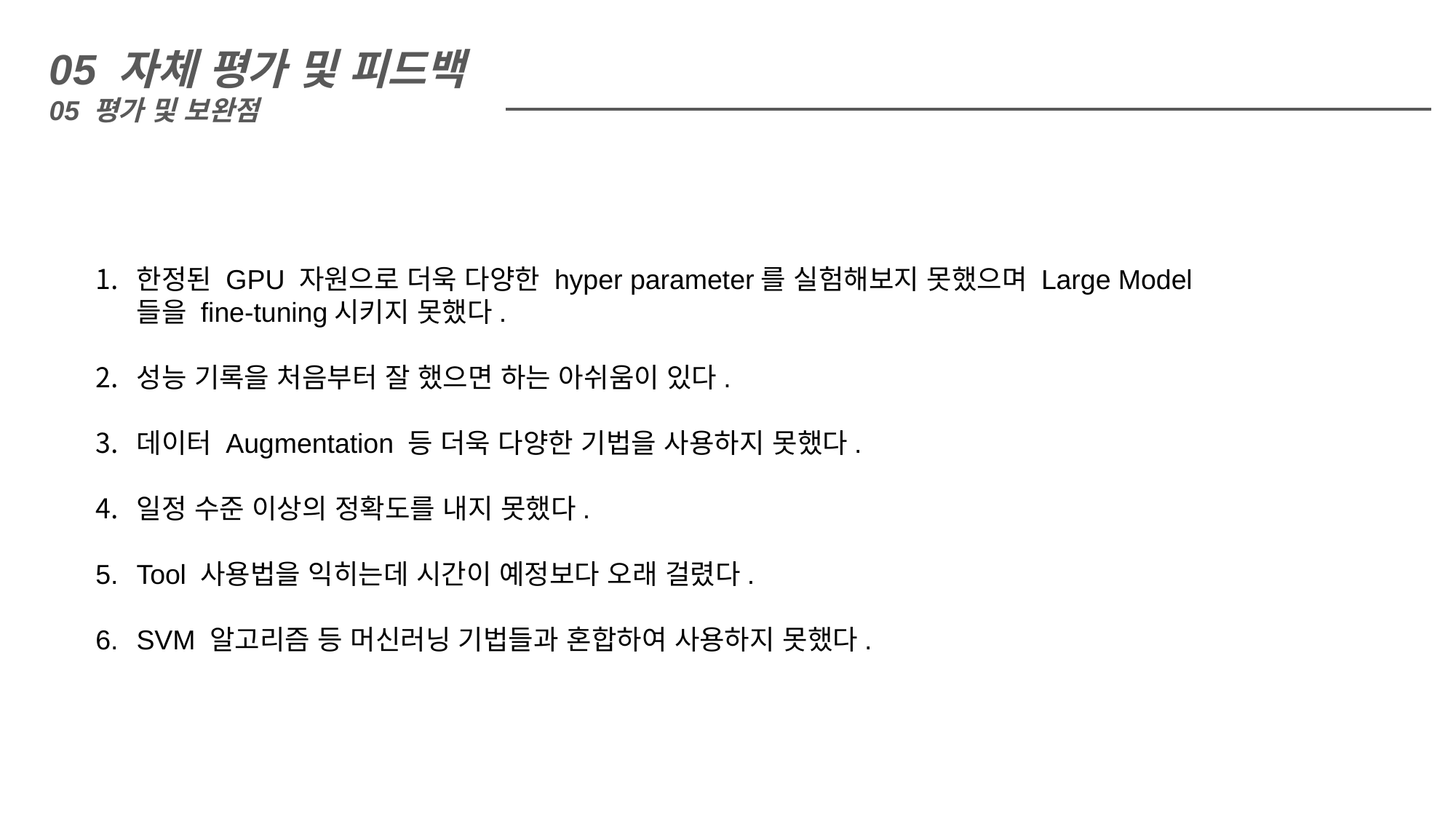

05 자체 평가 및 피드백
05 평가 및 보완점
한정된 GPU 자원으로 더욱 다양한 hyper parameter를 실험해보지 못했으며 Large Model들을 fine-tuning시키지 못했다.

성능 기록을 처음부터 잘 했으면 하는 아쉬움이 있다.

데이터 Augmentation 등 더욱 다양한 기법을 사용하지 못했다.

일정 수준 이상의 정확도를 내지 못했다.

Tool 사용법을 익히는데 시간이 예정보다 오래 걸렸다.

SVM 알고리즘 등 머신러닝 기법들과 혼합하여 사용하지 못했다.